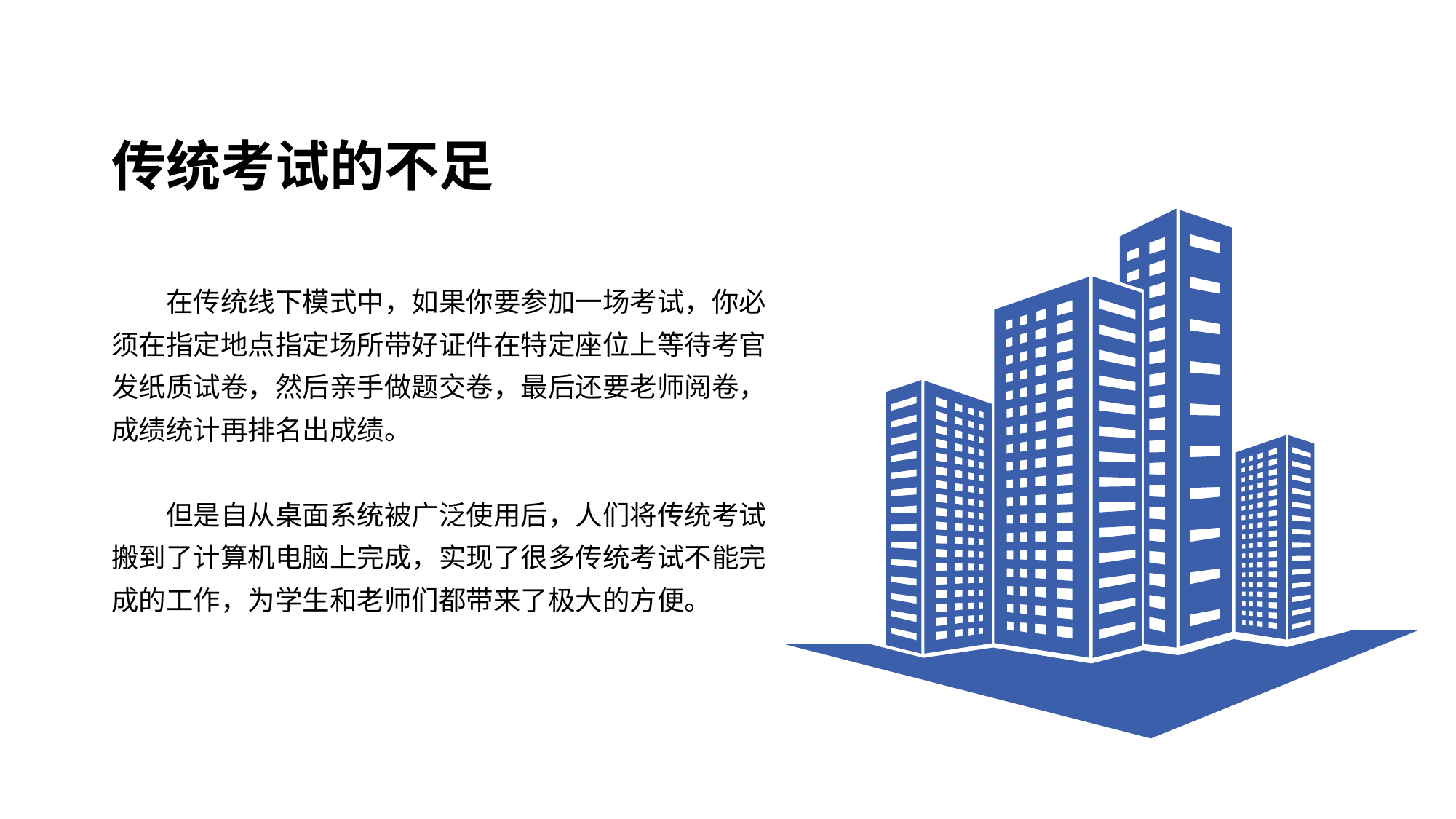

传统考试的不足

在传统线下模式中，如果你要参加一场考试，你必须在指定地点指定场所带好证件在特定座位上等待考官发纸质试卷，然后亲手做题交卷，最后还要老师阅卷，成绩统计再排名出成绩。

但是自从桌面系统被广泛使用后，人们将传统考试搬到了计算机电脑上完成，实现了很多传统考试不能完成的工作，为学生和老师们都带来了极大的方便。